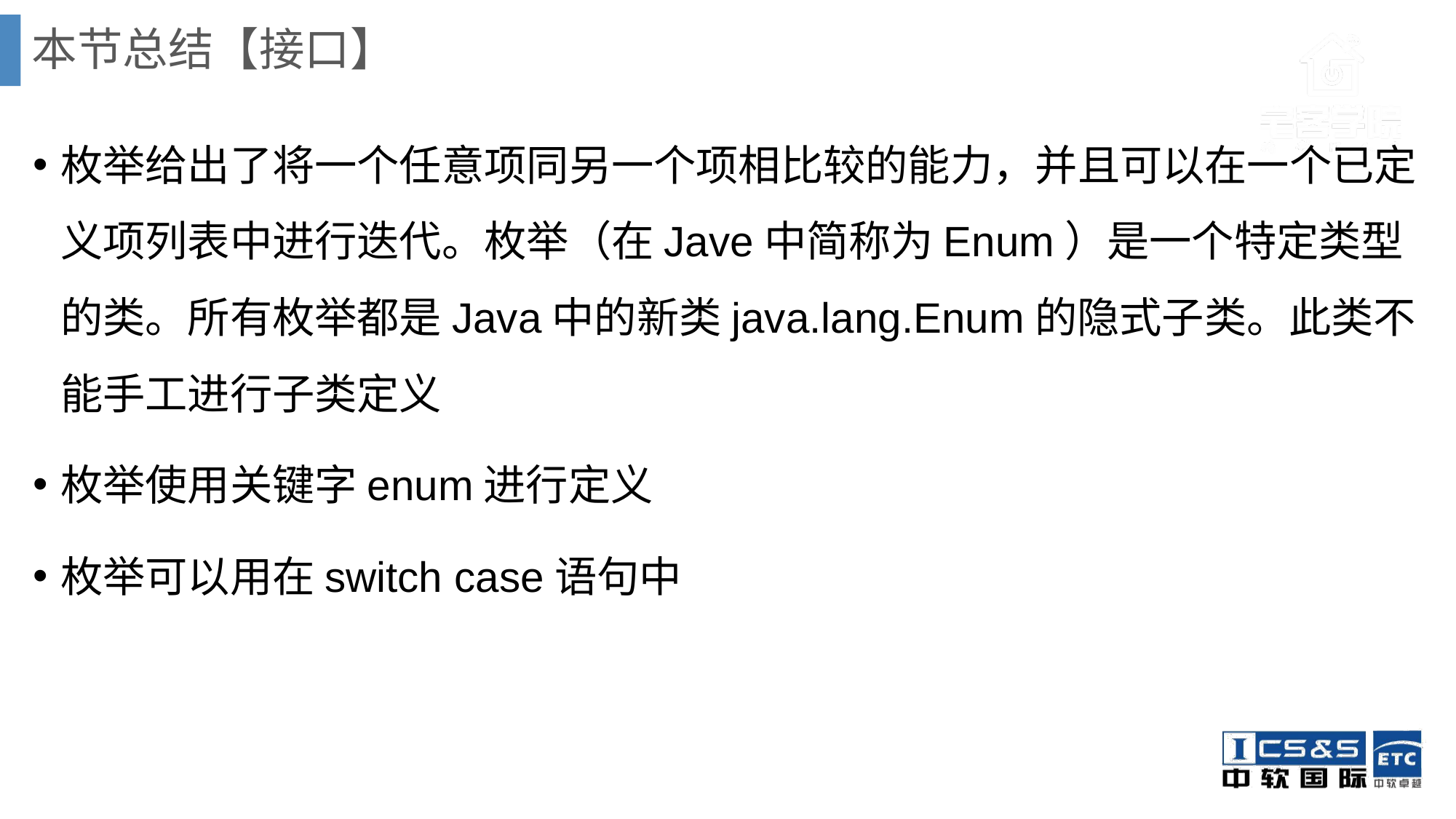

# 本节总结【接口】
枚举给出了将一个任意项同另一个项相比较的能力，并且可以在一个已定义项列表中进行迭代。枚举（在Jave中简称为Enum）是一个特定类型的类。所有枚举都是Java中的新类java.lang.Enum的隐式子类。此类不能手工进行子类定义
枚举使用关键字enum进行定义
枚举可以用在switch case语句中